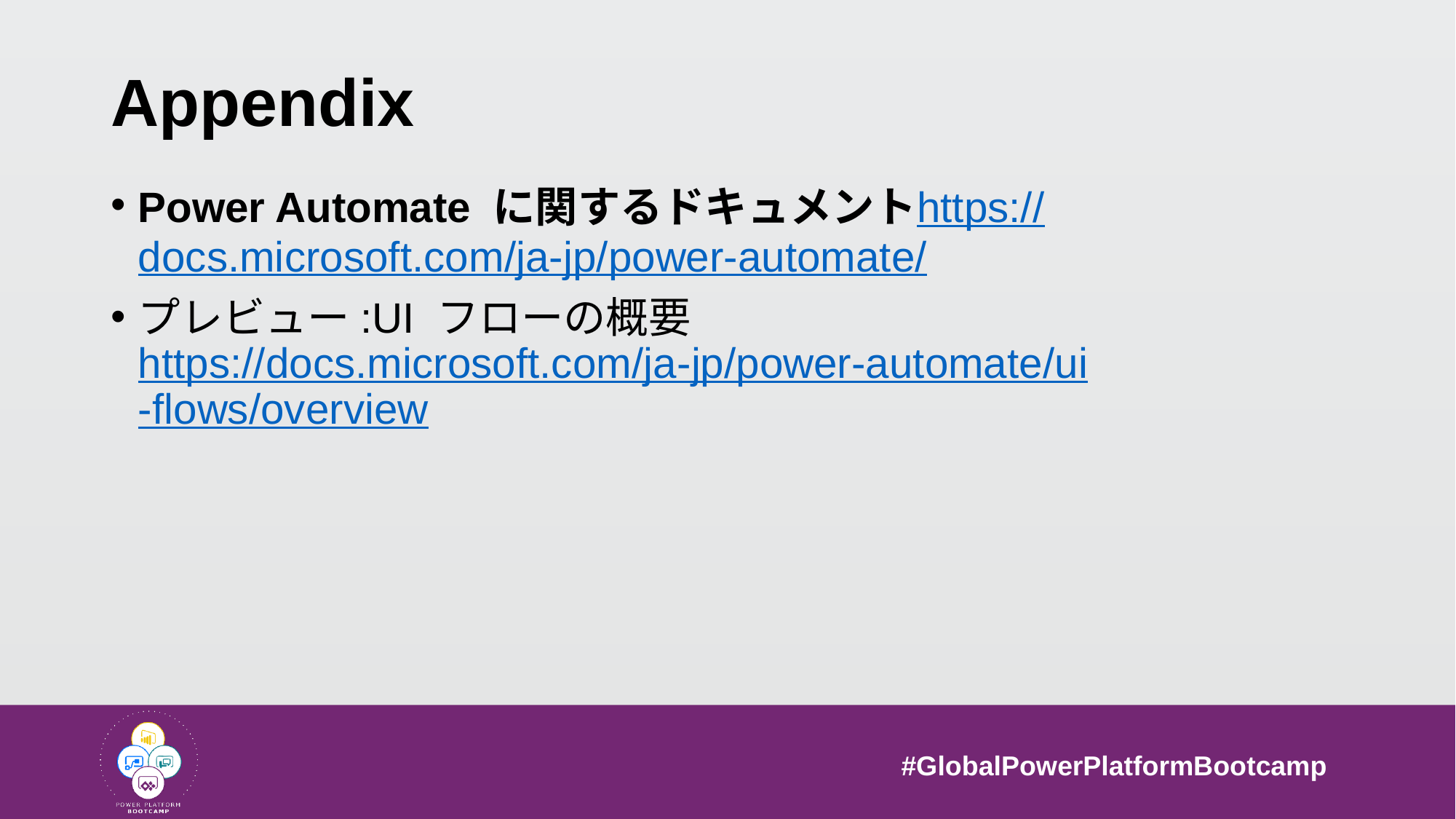

# Appendix
Power Automate に関するドキュメント
https://docs.microsoft.com/ja-jp/power-automate/
プレビュー:UI フローの概要
https://docs.microsoft.com/ja-jp/power-automate/ui-flows/overview